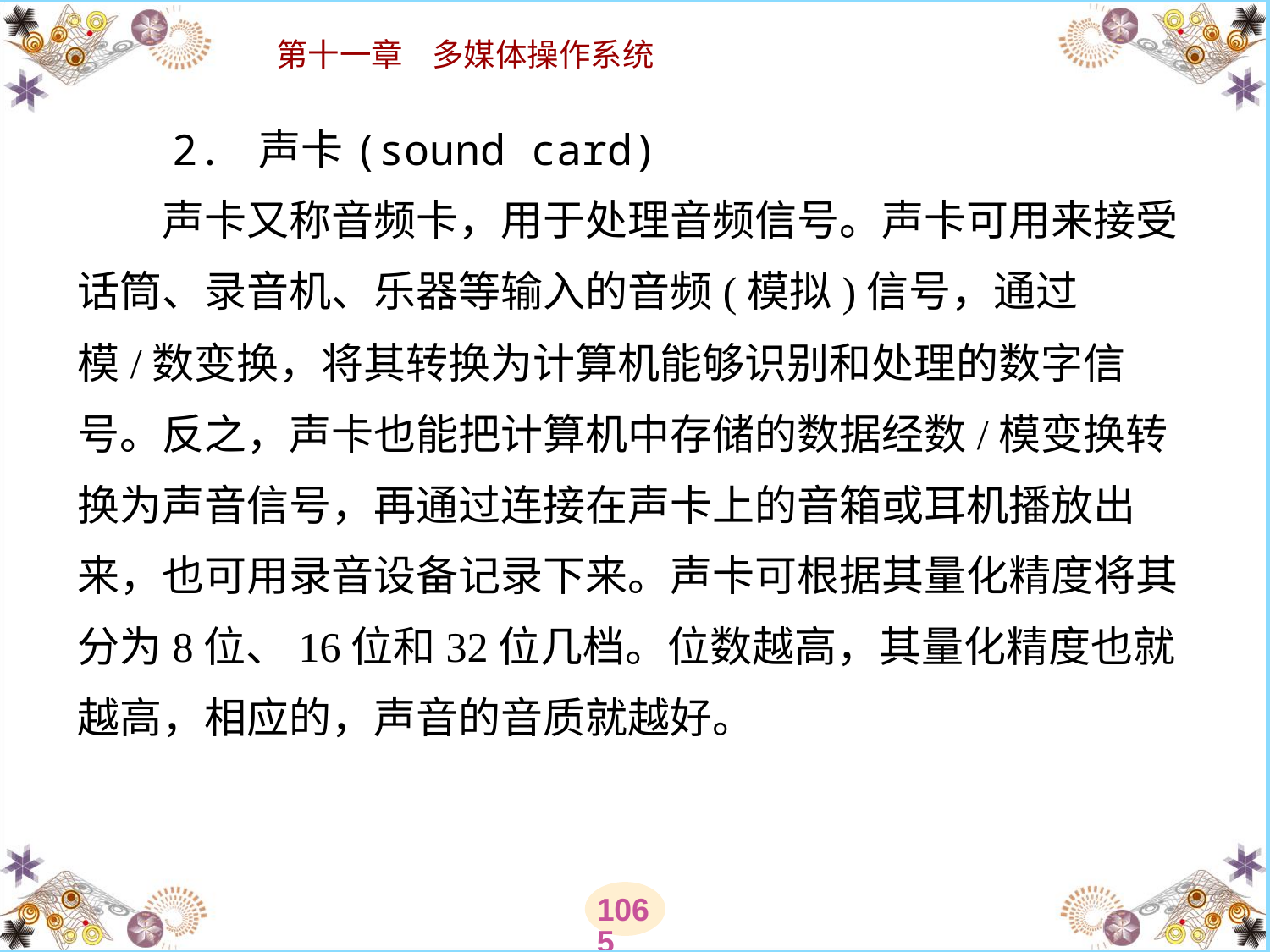

# 2. 声卡(sound card) 　　声卡又称音频卡，用于处理音频信号。声卡可用来接受话筒、录音机、乐器等输入的音频(模拟)信号，通过模/数变换，将其转换为计算机能够识别和处理的数字信号。反之，声卡也能把计算机中存储的数据经数/模变换转换为声音信号，再通过连接在声卡上的音箱或耳机播放出来，也可用录音设备记录下来。声卡可根据其量化精度将其分为8位、16位和32位几档。位数越高，其量化精度也就越高，相应的，声音的音质就越好。